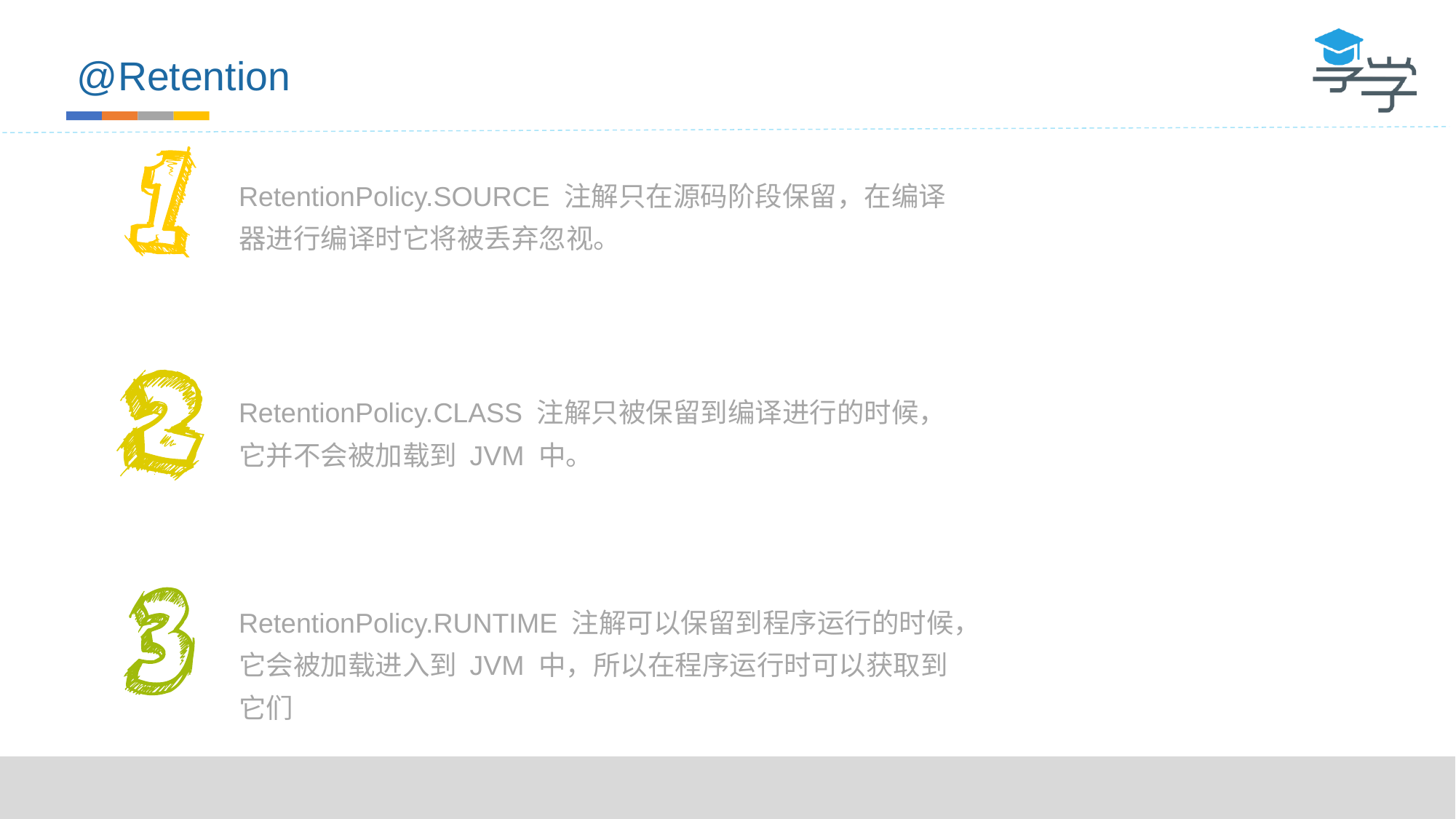

@Retention

RetentionPolicy.SOURCE 注解只在源码阶段保留，在编译器进行编译时它将被丢弃忽视。

RetentionPolicy.CLASS 注解只被保留到编译进行的时候，它并不会被加载到 JVM 中。

RetentionPolicy.RUNTIME 注解可以保留到程序运行的时候，它会被加载进入到 JVM 中，所以在程序运行时可以获取到它们